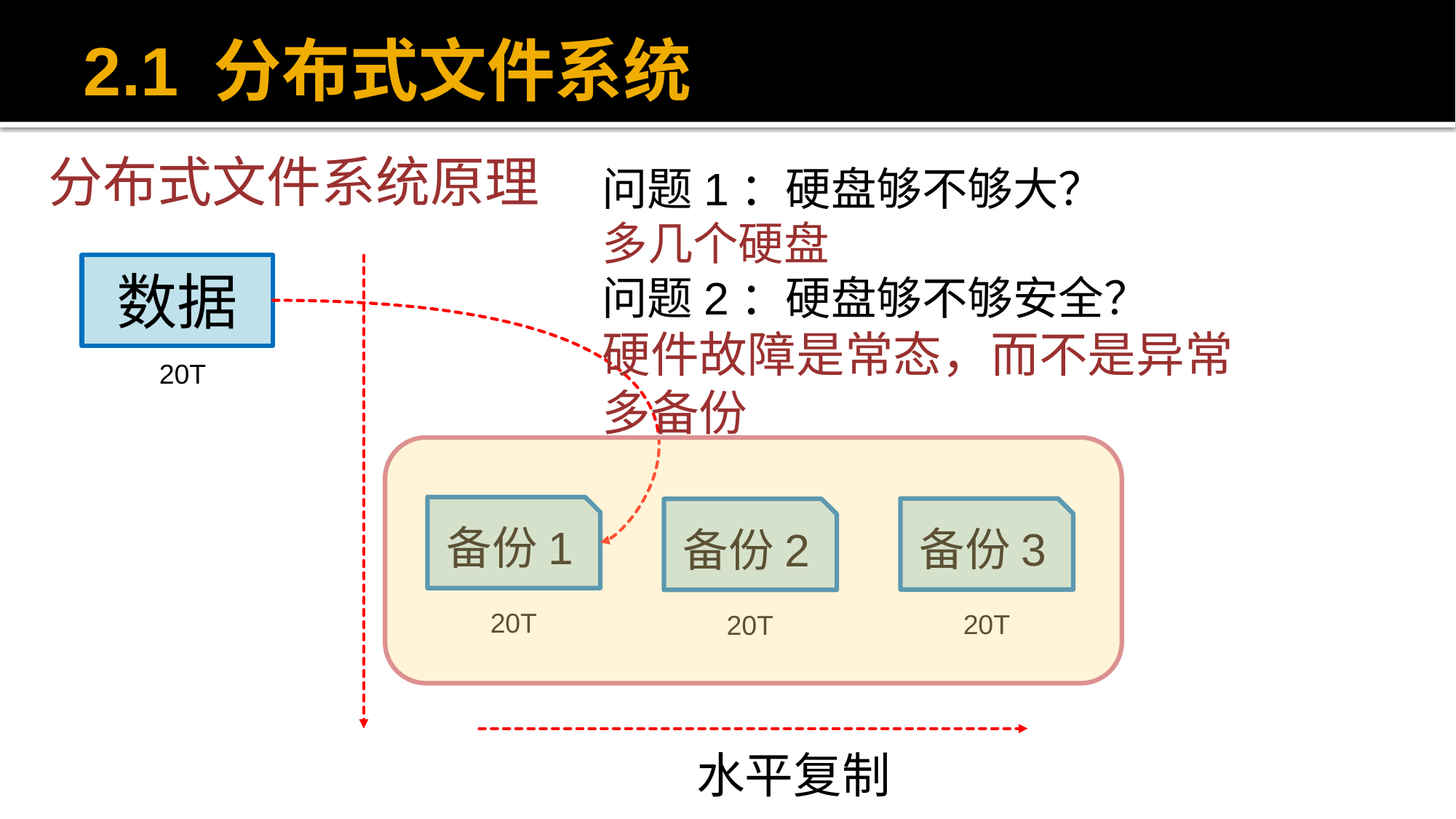

# 2.1 分布式文件系统
分布式文件系统原理
问题1：硬盘够不够大？
多几个硬盘
问题2：硬盘够不够安全？
硬件故障是常态，而不是异常
多备份
数据
20T

备份1
备份3
备份2
20T
20T
20T
水平复制